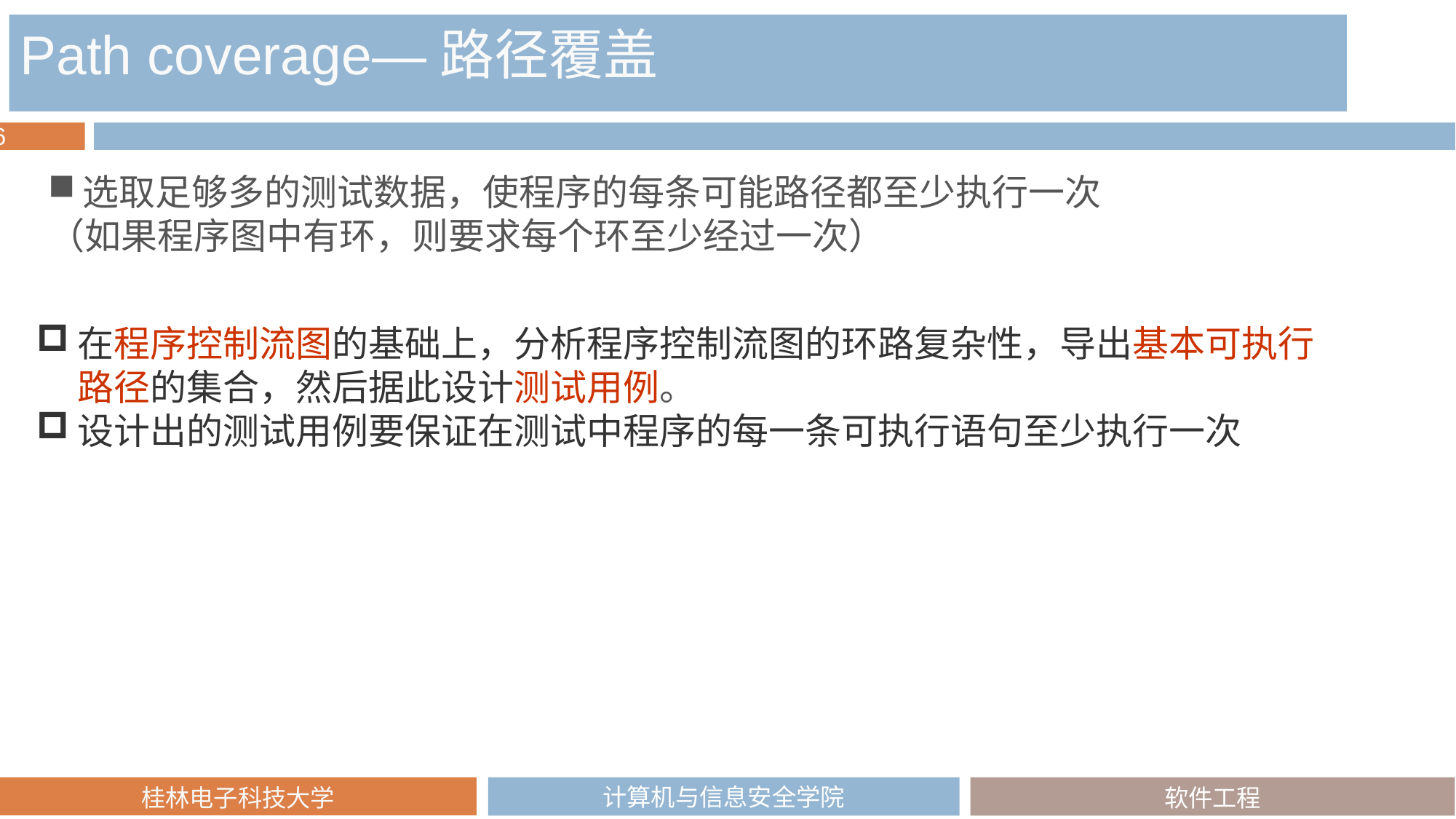

Path coverage—路径覆盖
选取足够多的测试数据，使程序的每条可能路径都至少执行一次
（如果程序图中有环，则要求每个环至少经过一次）
在程序控制流图的基础上，分析程序控制流图的环路复杂性，导出基本可执行路径的集合，然后据此设计测试用例。
设计出的测试用例要保证在测试中程序的每一条可执行语句至少执行一次